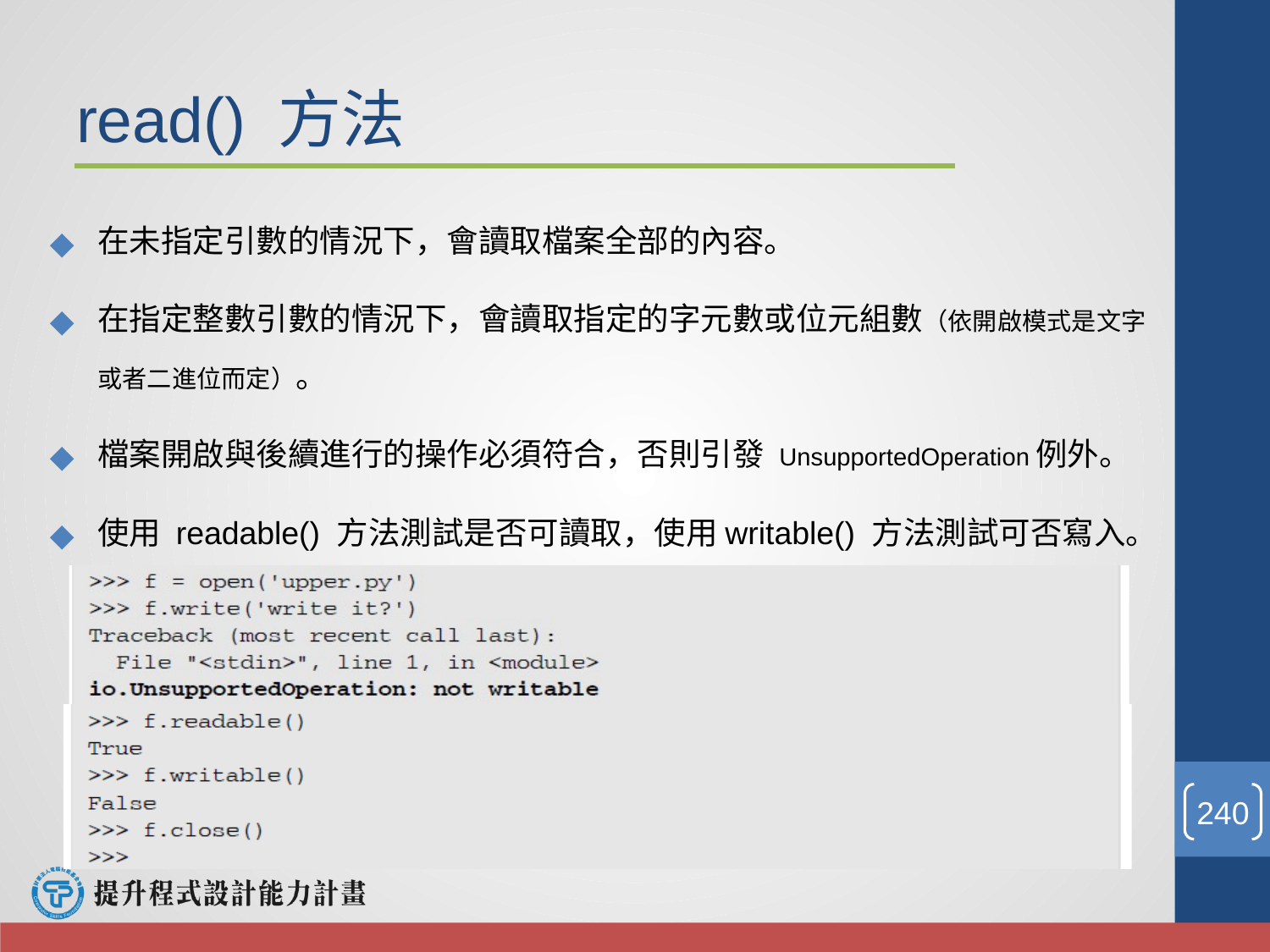

read() 方法
在未指定引數的情況下，會讀取檔案全部的內容。
在指定整數引數的情況下，會讀取指定的字元數或位元組數（依開啟模式是文字或者二進位而定）。
檔案開啟與後續進行的操作必須符合，否則引發 UnsupportedOperation例外。
使用 readable() 方法測試是否可讀取，使用writable() 方法測試可否寫入。

240